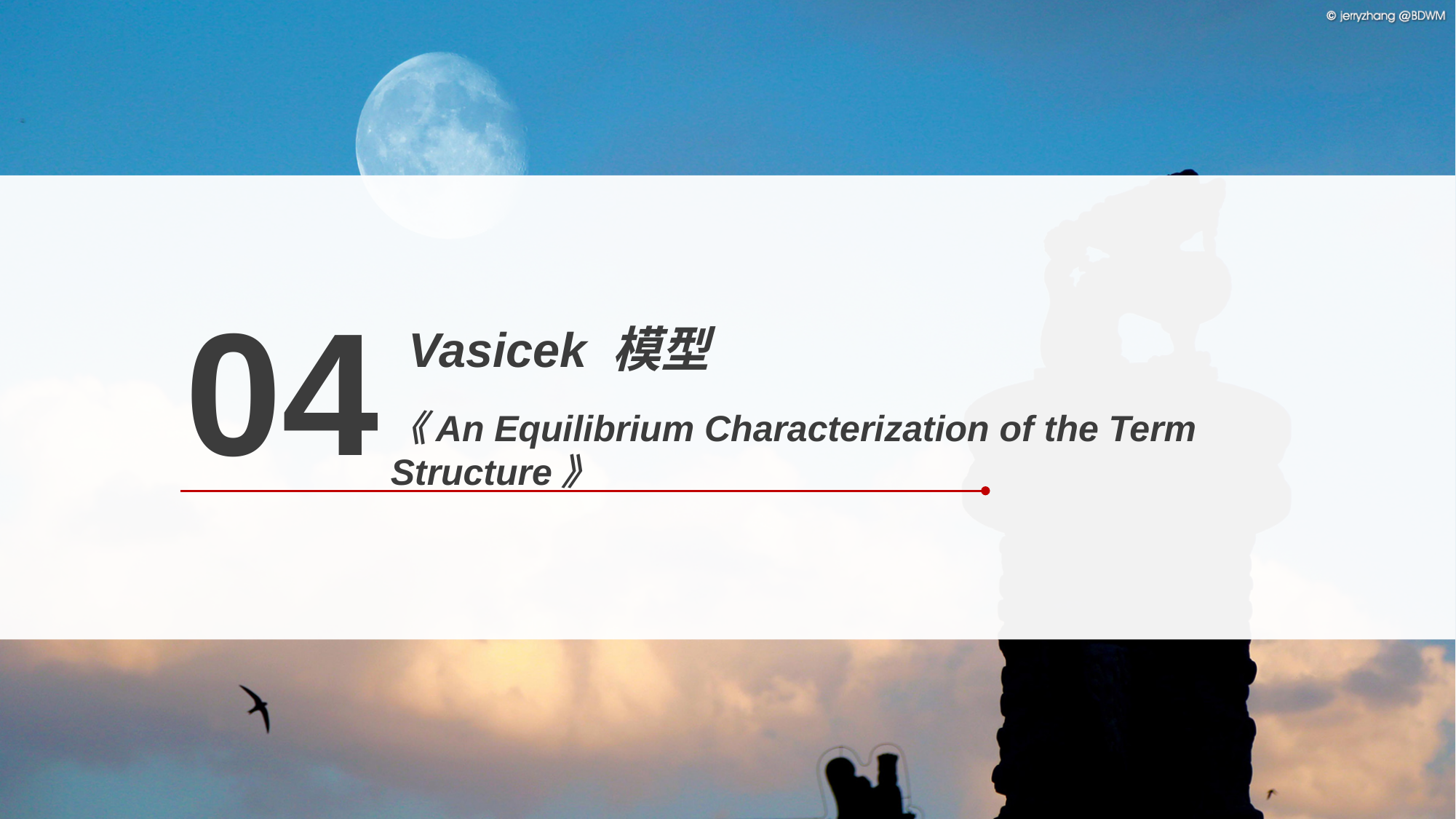

04
Vasicek 模型
《An Equilibrium Characterization of the Term Structure》
99